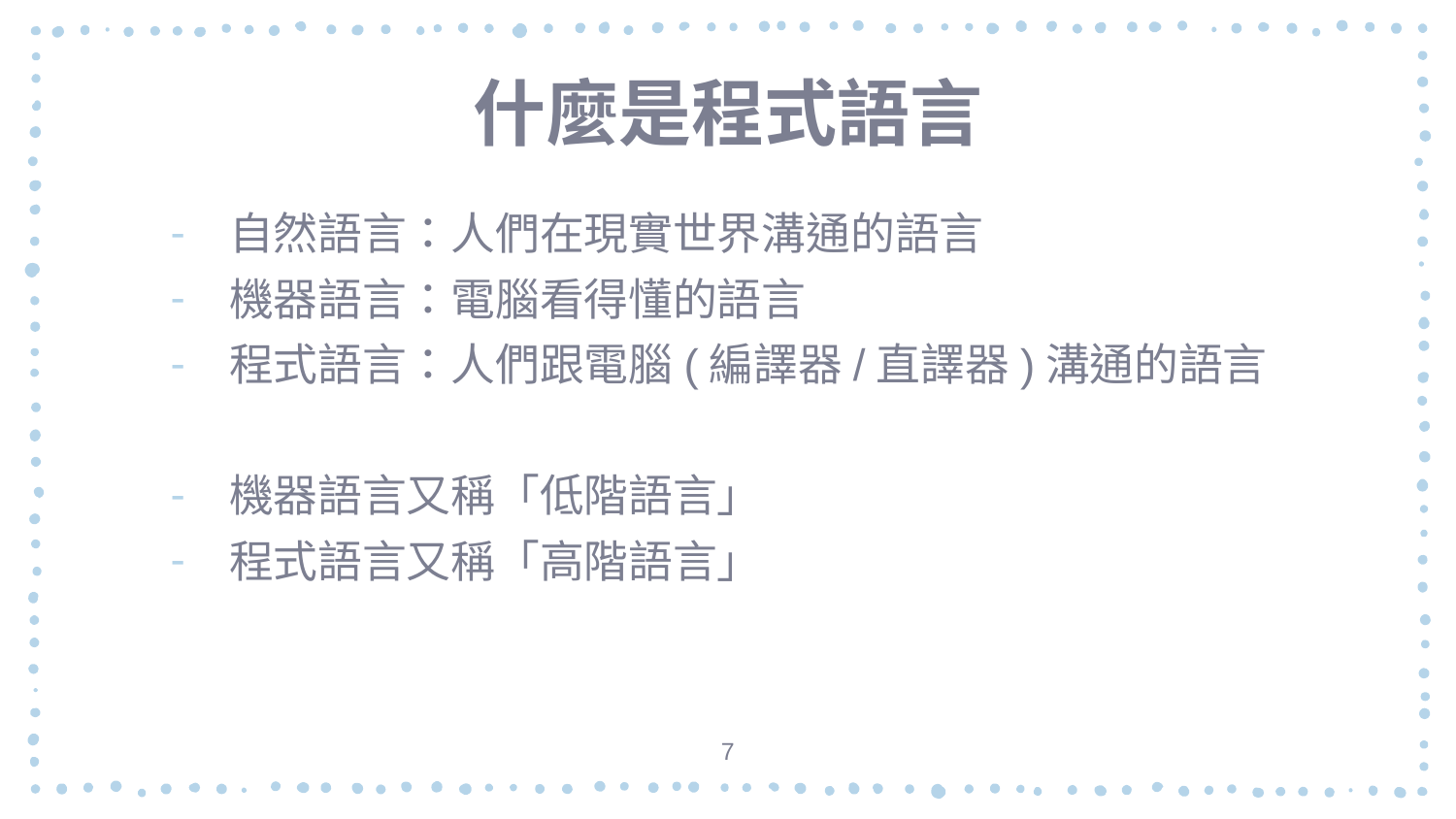

# 什麼是程式語言
自然語言：人們在現實世界溝通的語言
機器語言：電腦看得懂的語言
程式語言：人們跟電腦(編譯器/直譯器)溝通的語言

機器語言又稱「低階語言」
程式語言又稱「高階語言」

7